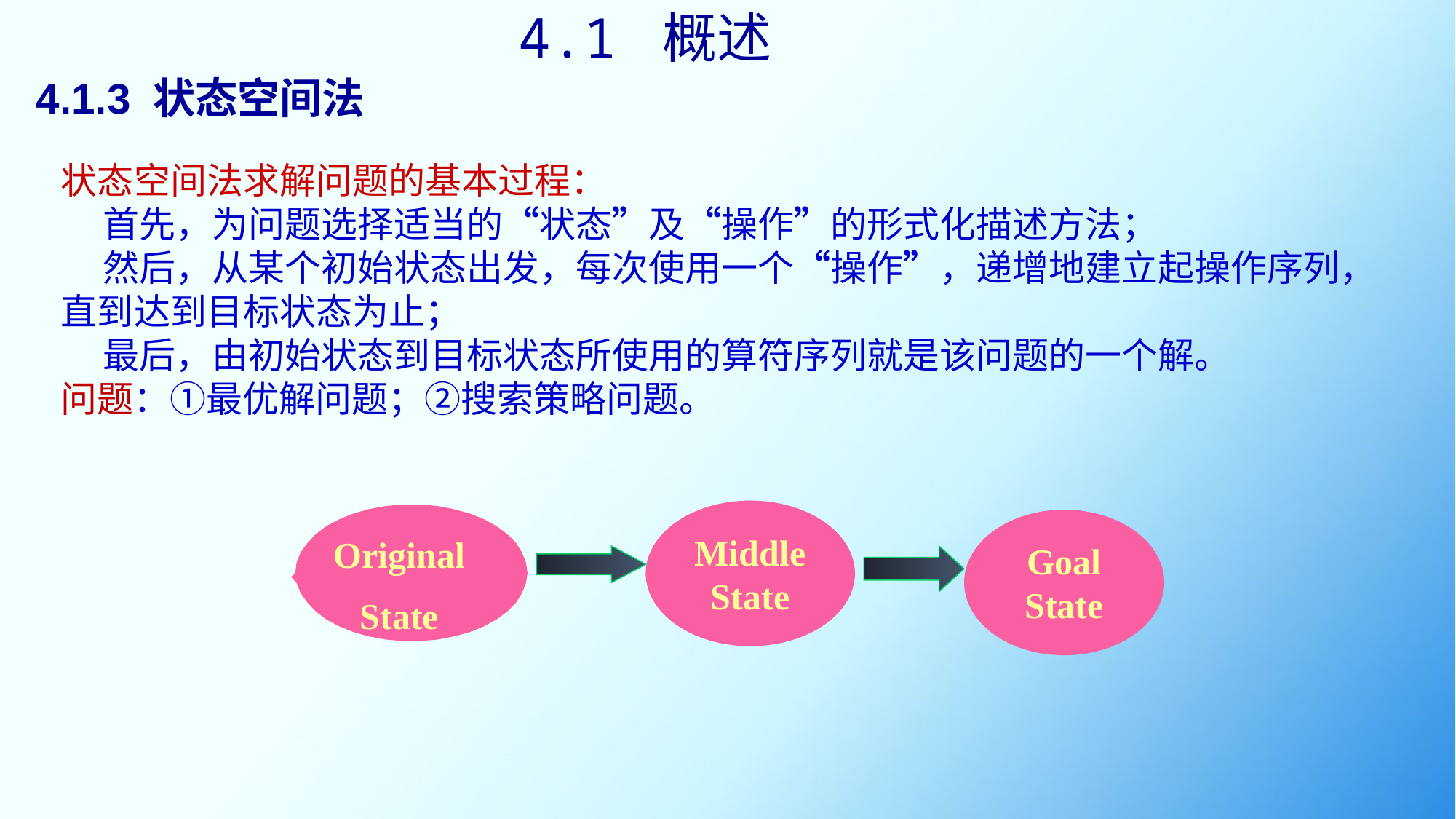

4.1 概述
# 4.1.3 状态空间法
状态空间法求解问题的基本过程：
    首先，为问题选择适当的“状态”及“操作”的形式化描述方法；
    然后，从某个初始状态出发，每次使用一个“操作”，递增地建立起操作序列，直到达到目标状态为止；
    最后，由初始状态到目标状态所使用的算符序列就是该问题的一个解。
问题：①最优解问题；②搜索策略问题。
Middle
State

Original
State
Goal
State